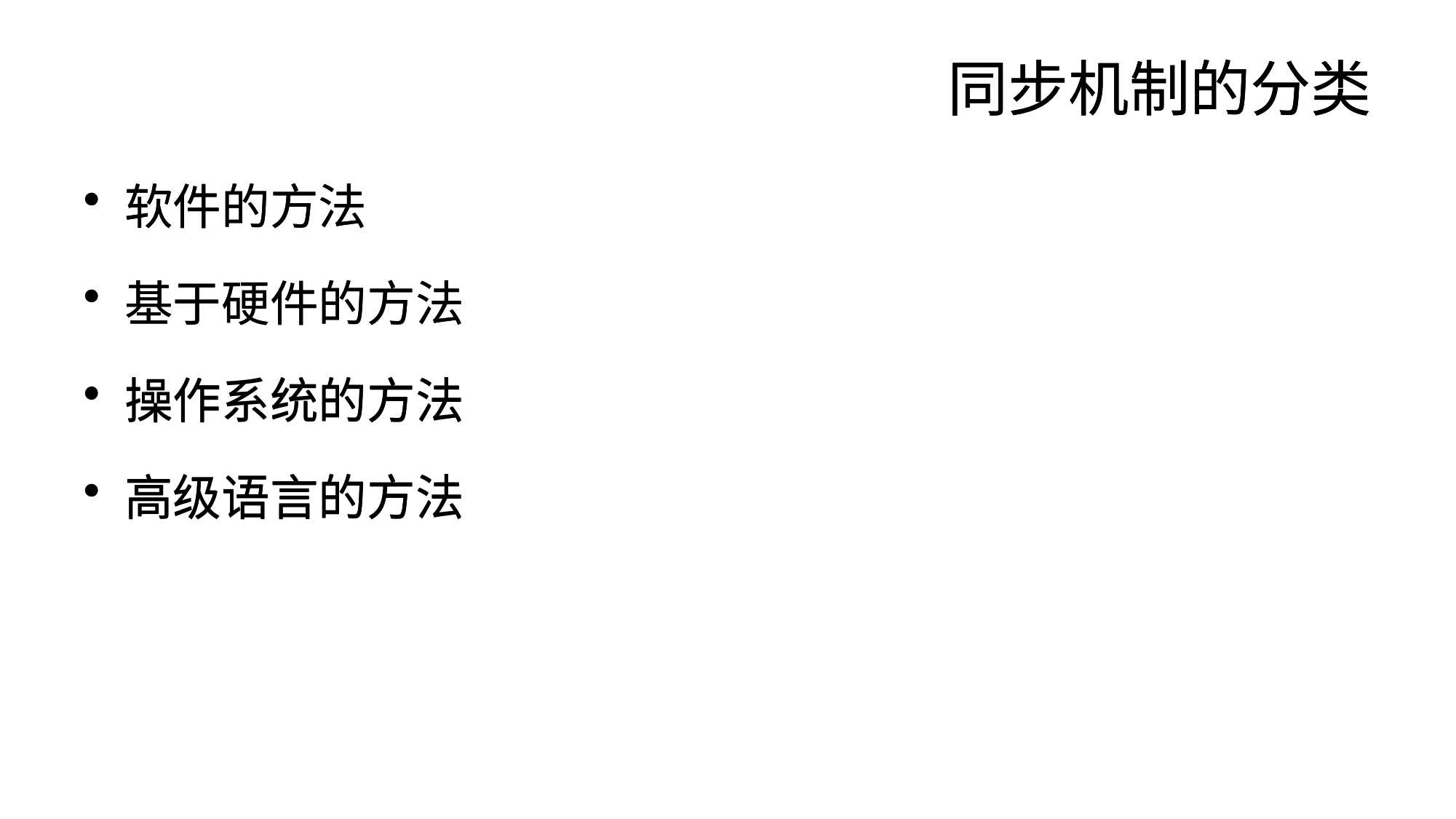

# 同步机制的分类
同步机制的分类
软件的方法
基于硬件的方法
操作系统的方法
高级语言的方法
软件的方法
基于硬件的方法
操作系统的方法
高级语言的方法